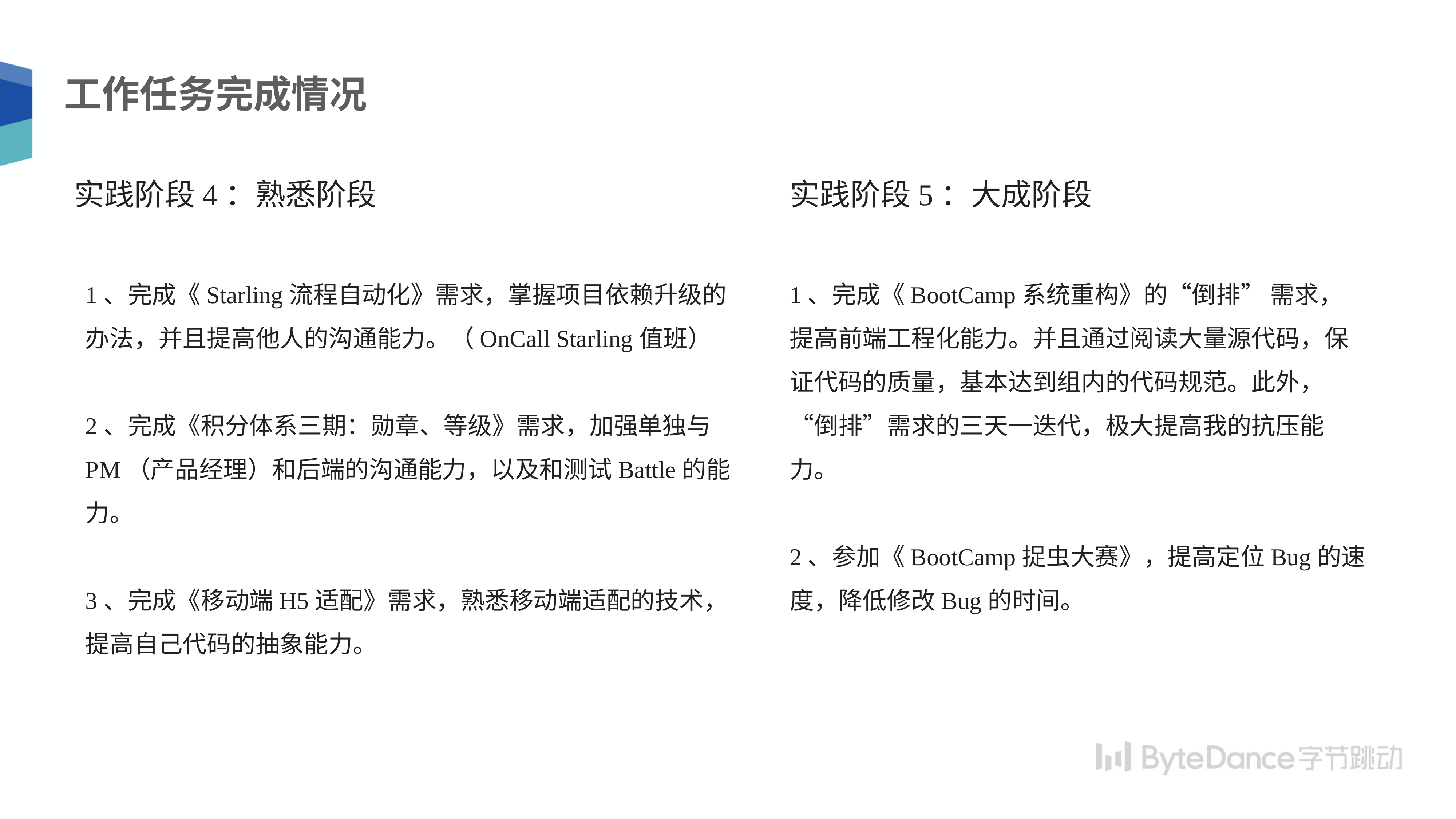

工作任务完成情况
实践阶段4：熟悉阶段
实践阶段5：大成阶段
1、完成《Starling流程自动化》需求，掌握项目依赖升级的办法，并且提高他人的沟通能力。（OnCall Starling值班）

2、完成《积分体系三期：勋章、等级》需求，加强单独与PM（产品经理）和后端的沟通能力，以及和测试Battle的能力。

3、完成《移动端H5适配》需求，熟悉移动端适配的技术，提高自己代码的抽象能力。
1、完成《BootCamp系统重构》的“倒排” 需求，提高前端工程化能力。并且通过阅读大量源代码，保证代码的质量，基本达到组内的代码规范。此外，“倒排”需求的三天一迭代，极大提高我的抗压能力。

2、参加《BootCamp捉虫大赛》，提高定位Bug的速度，降低修改Bug的时间。